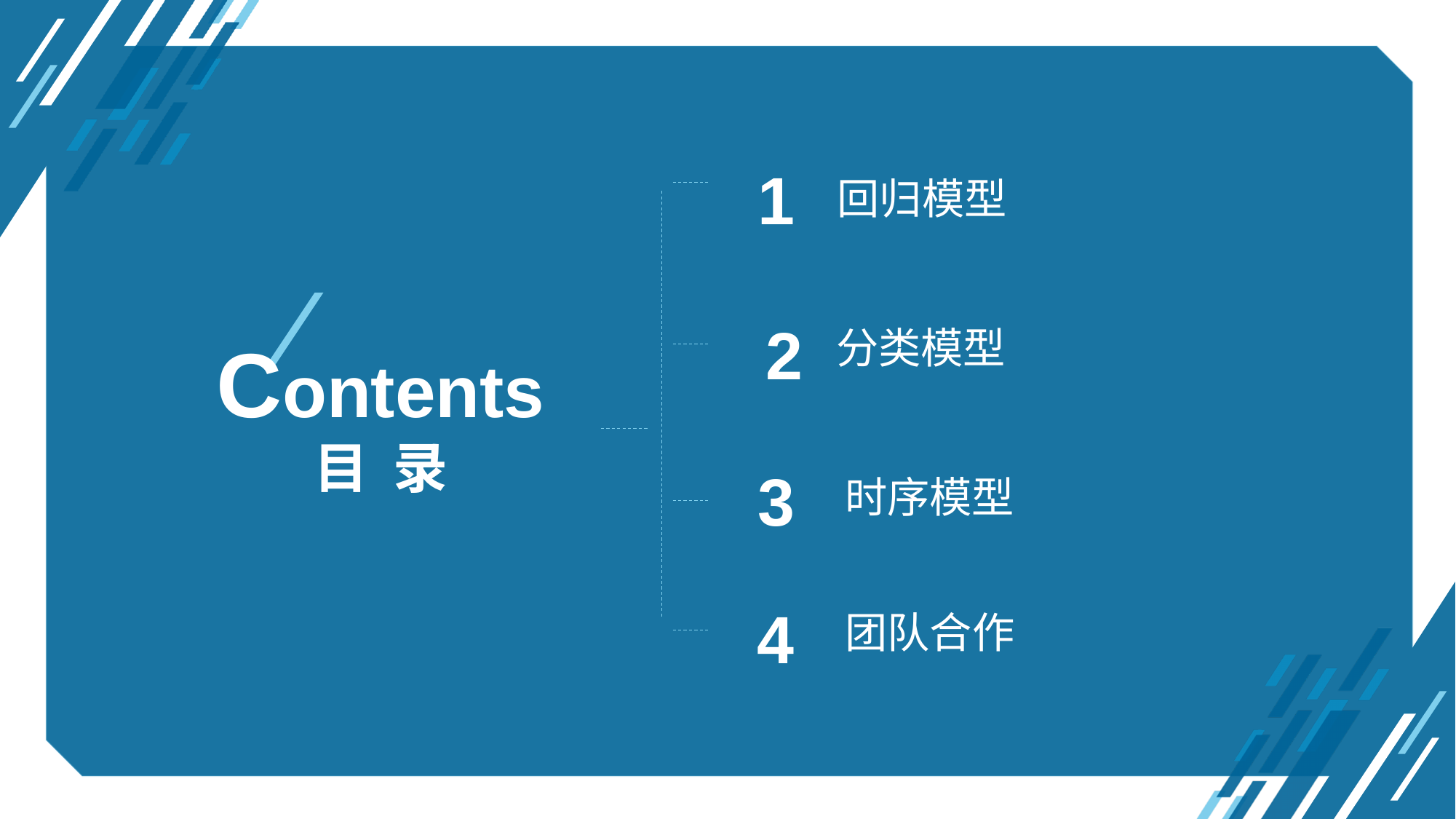

1
回归模型

Contents
目  录
2
分类模型
3
团队合作
时序模型
4